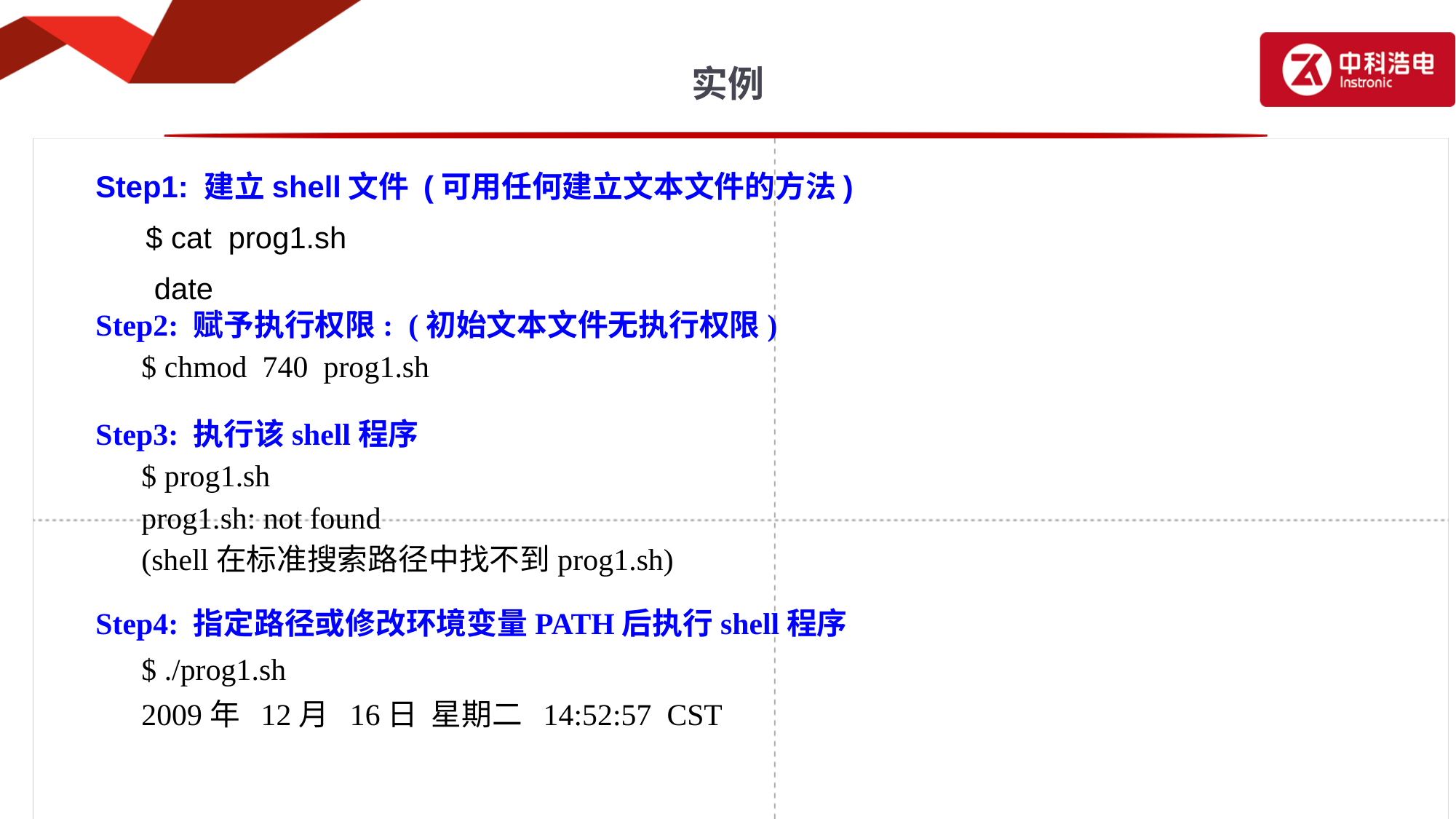

# 实例
Step1: 建立shell文件 (可用任何建立文本文件的方法)
      $ cat  prog1.sh
       date
Step2: 赋予执行权限:  (初始文本文件无执行权限)
      $ chmod  740  prog1.sh
Step3: 执行该shell程序
      $ prog1.sh
      prog1.sh: not found
      (shell在标准搜索路径中找不到prog1.sh)
Step4: 指定路径或修改环境变量PATH后执行shell程序
      $ ./prog1.sh
      2009年  12月  16日  星期二  14:52:57  CST